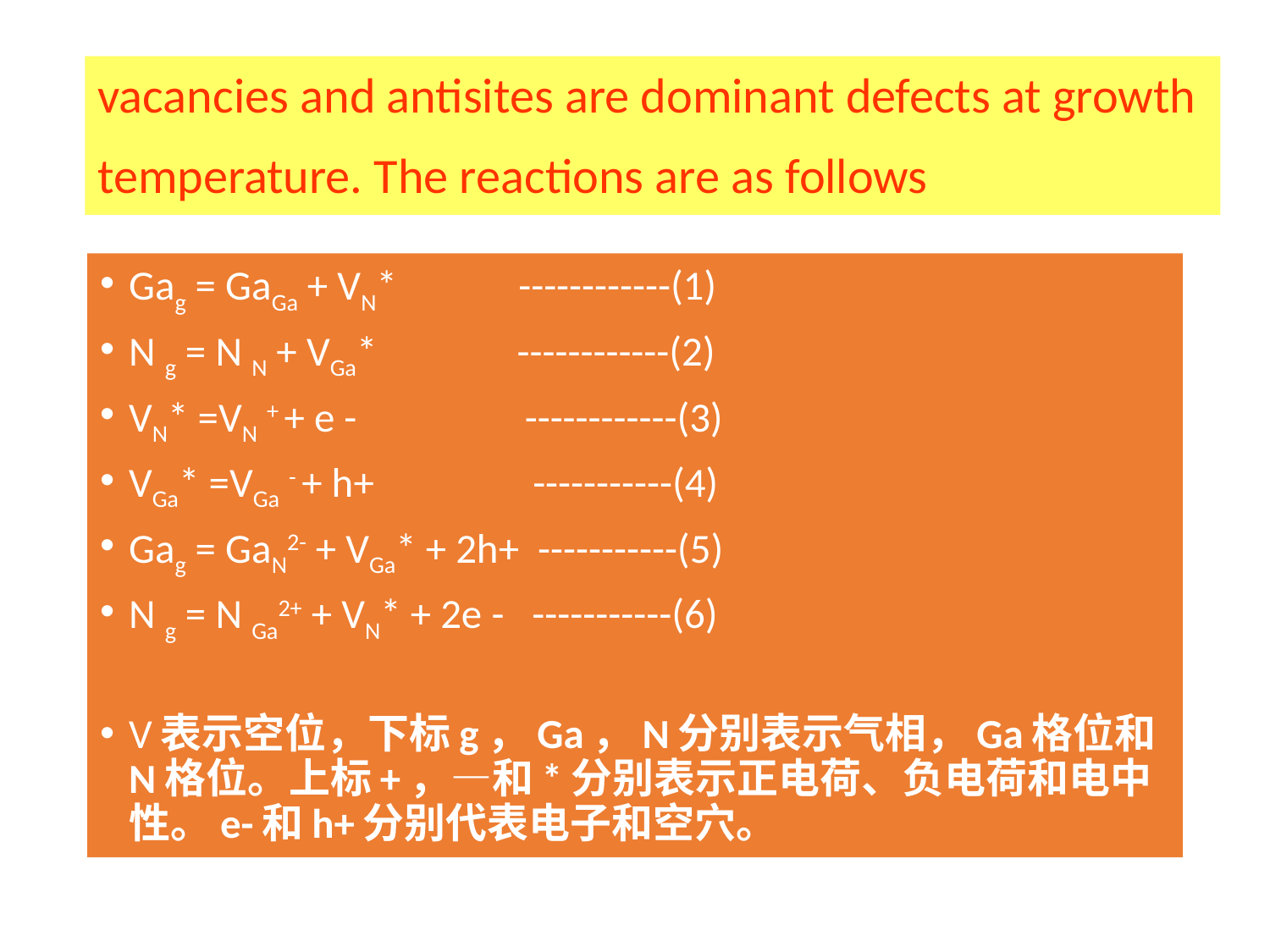

5
# vacancies and antisites are dominant defects at growth temperature. The reactions are as follows
Gag = GaGa + VN*             ------------(1)
N g = N N + VGa*               ------------(2)
VN* =VN + + e -                  ------------(3)
VGa* =VGa - + h+                 -----------(4)
Gag = GaN2- + VGa* + 2h+  -----------(5)
N g = N Ga2+ + VN* + 2e -   -----------(6)

V表示空位，下标g，Ga，N分别表示气相，Ga格位和N格位。上标+，—和*分别表示正电荷、负电荷和电中性。e-和h+分别代表电子和空穴。